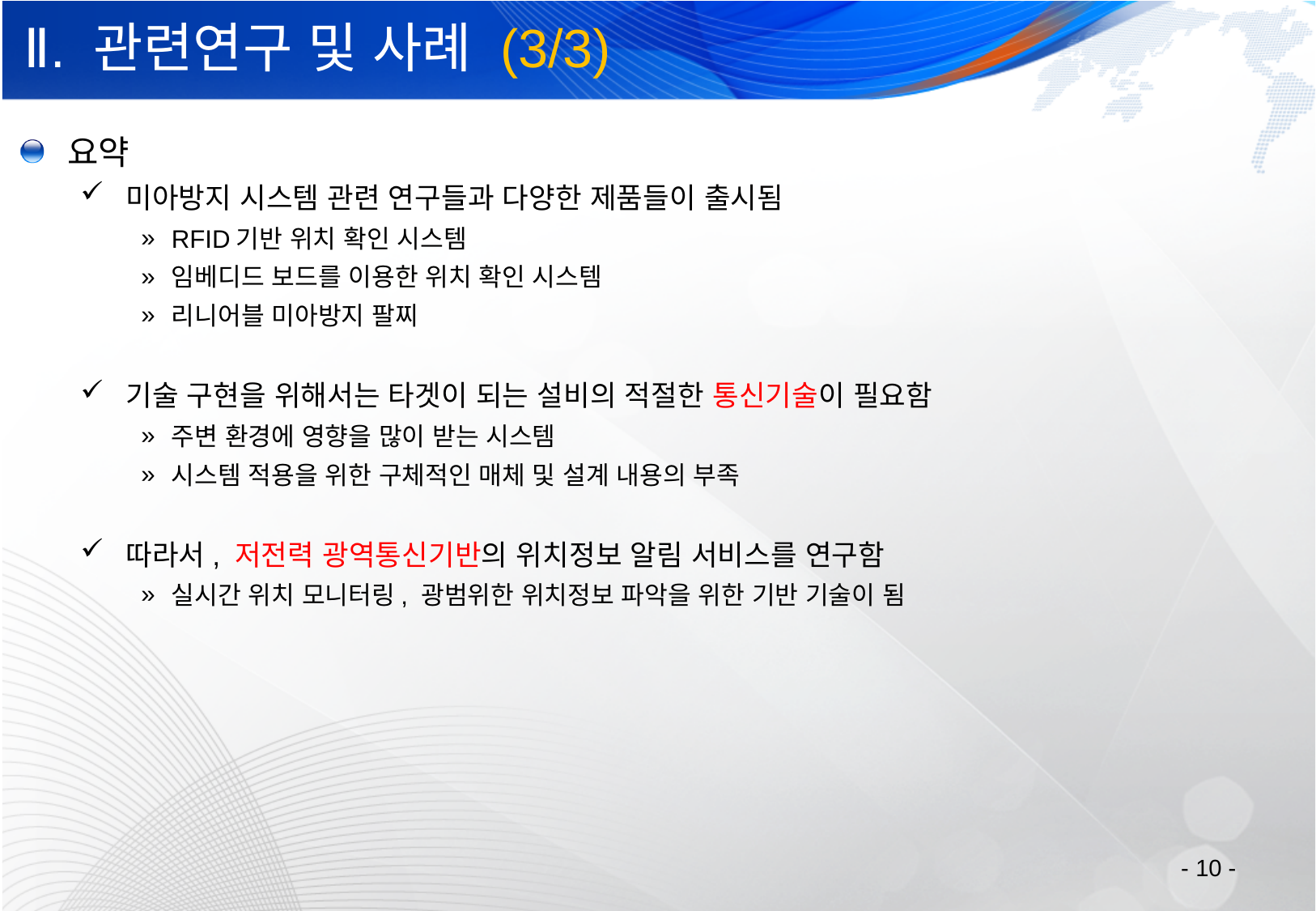

# Ⅱ. 관련연구 및 사례 (3/3)
 요약
미아방지 시스템 관련 연구들과 다양한 제품들이 출시됨
RFID기반 위치 확인 시스템
임베디드 보드를 이용한 위치 확인 시스템
리니어블 미아방지 팔찌

기술 구현을 위해서는 타겟이 되는 설비의 적절한 통신기술이 필요함
주변 환경에 영향을 많이 받는 시스템
시스템 적용을 위한 구체적인 매체 및 설계 내용의 부족

따라서, 저전력 광역통신기반의 위치정보 알림 서비스를 연구함
실시간 위치 모니터링, 광범위한 위치정보 파악을 위한 기반 기술이 됨

- 10 -